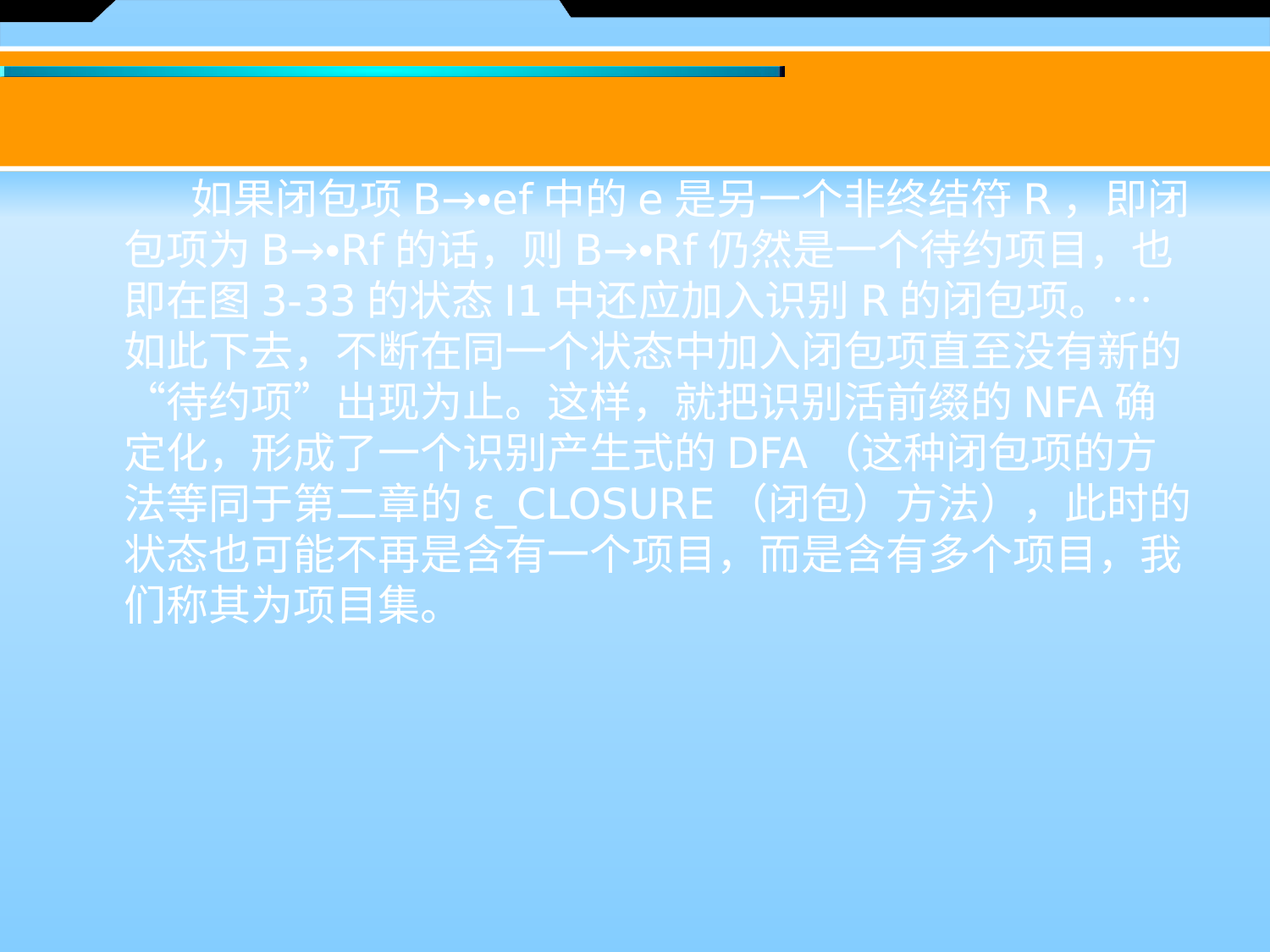

如果闭包项B→•ef中的e是另一个非终结符R，即闭包项为B→•Rf的话，则B→•Rf仍然是一个待约项目，也即在图3-33的状态I1中还应加入识别R的闭包项。…如此下去，不断在同一个状态中加入闭包项直至没有新的“待约项”出现为止。这样，就把识别活前缀的NFA确定化，形成了一个识别产生式的DFA（这种闭包项的方法等同于第二章的ε_CLOSURE（闭包）方法），此时的状态也可能不再是含有一个项目，而是含有多个项目，我们称其为项目集。